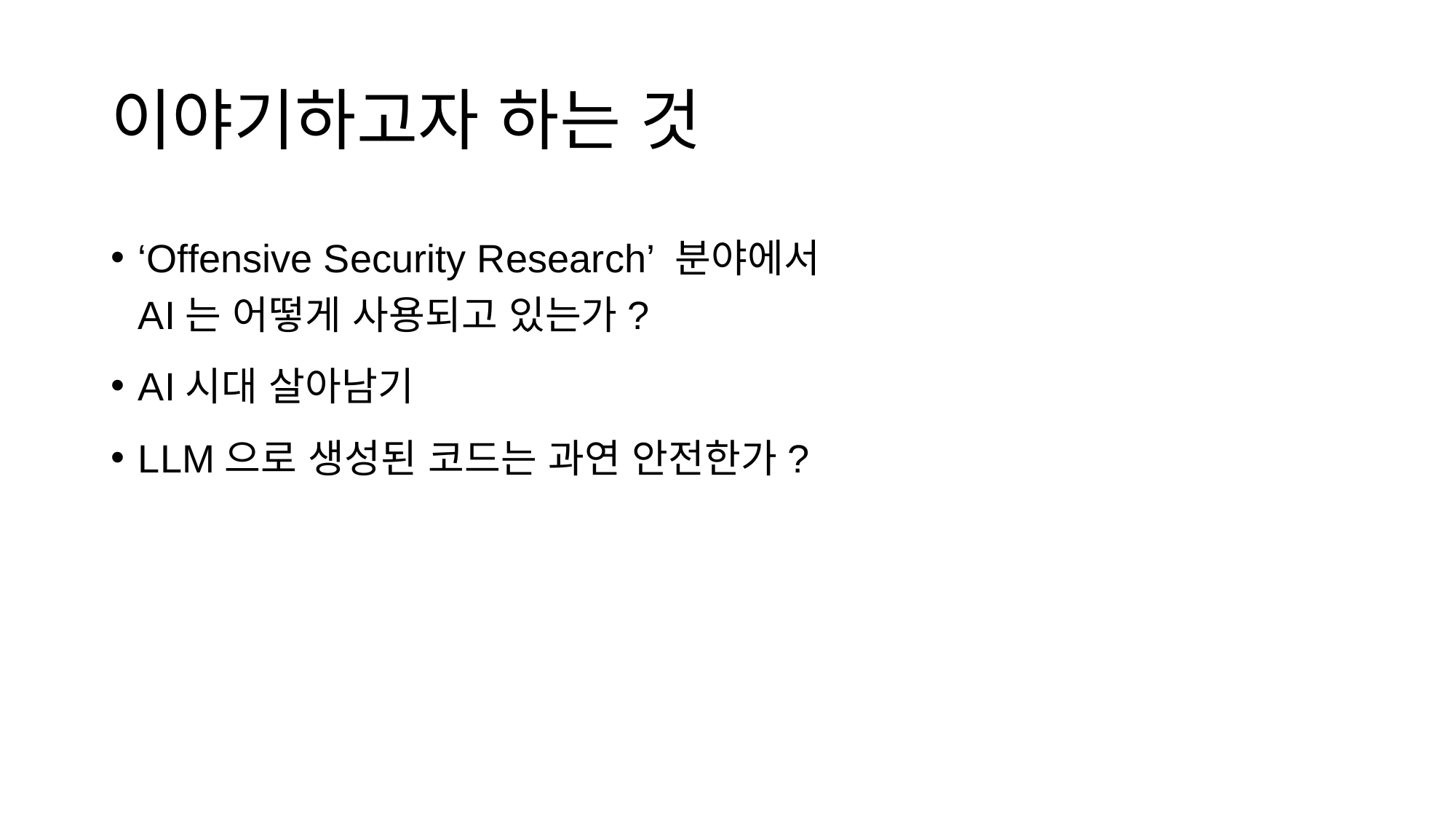

# 이야기하고자 하는 것
‘Offensive Security Research’ 분야에서
AI는 어떻게 사용되고 있는가?
AI시대 살아남기
LLM으로 생성된 코드는 과연 안전한가?